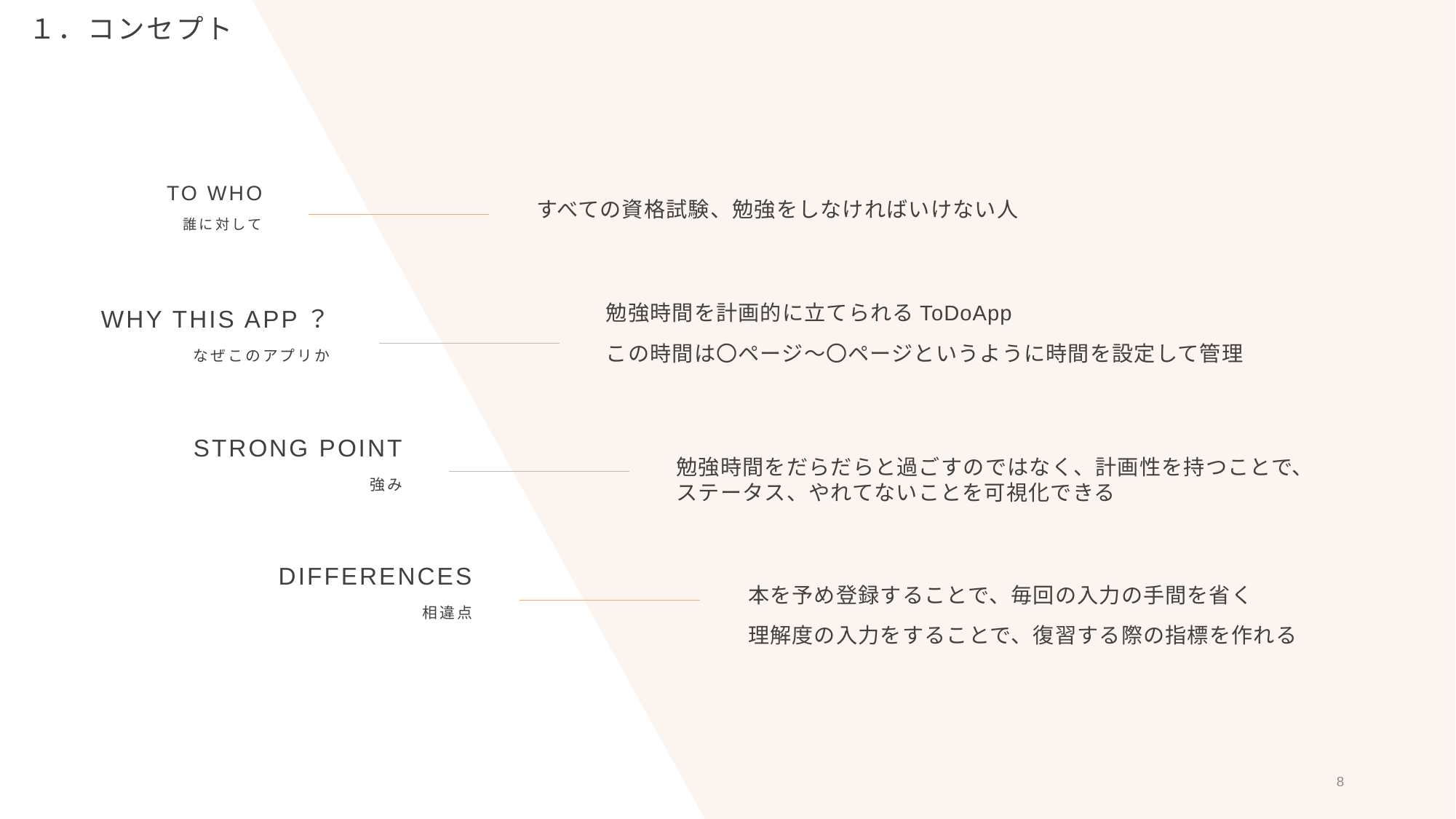

# １．コンセプト
TO WHO
誰に対して
すべての資格試験、勉強をしなければいけない人
勉強時間を計画的に立てられるToDoApp
この時間は〇ページ～〇ページというように時間を設定して管理
WHY THIS APP？
なぜこのアプリか
STRONG POINT
強み
勉強時間をだらだらと過ごすのではなく、計画性を持つことで、ステータス、やれてないことを可視化できる
Differences
相違点
本を予め登録することで、毎回の入力の手間を省く
理解度の入力をすることで、復習する際の指標を作れる
8